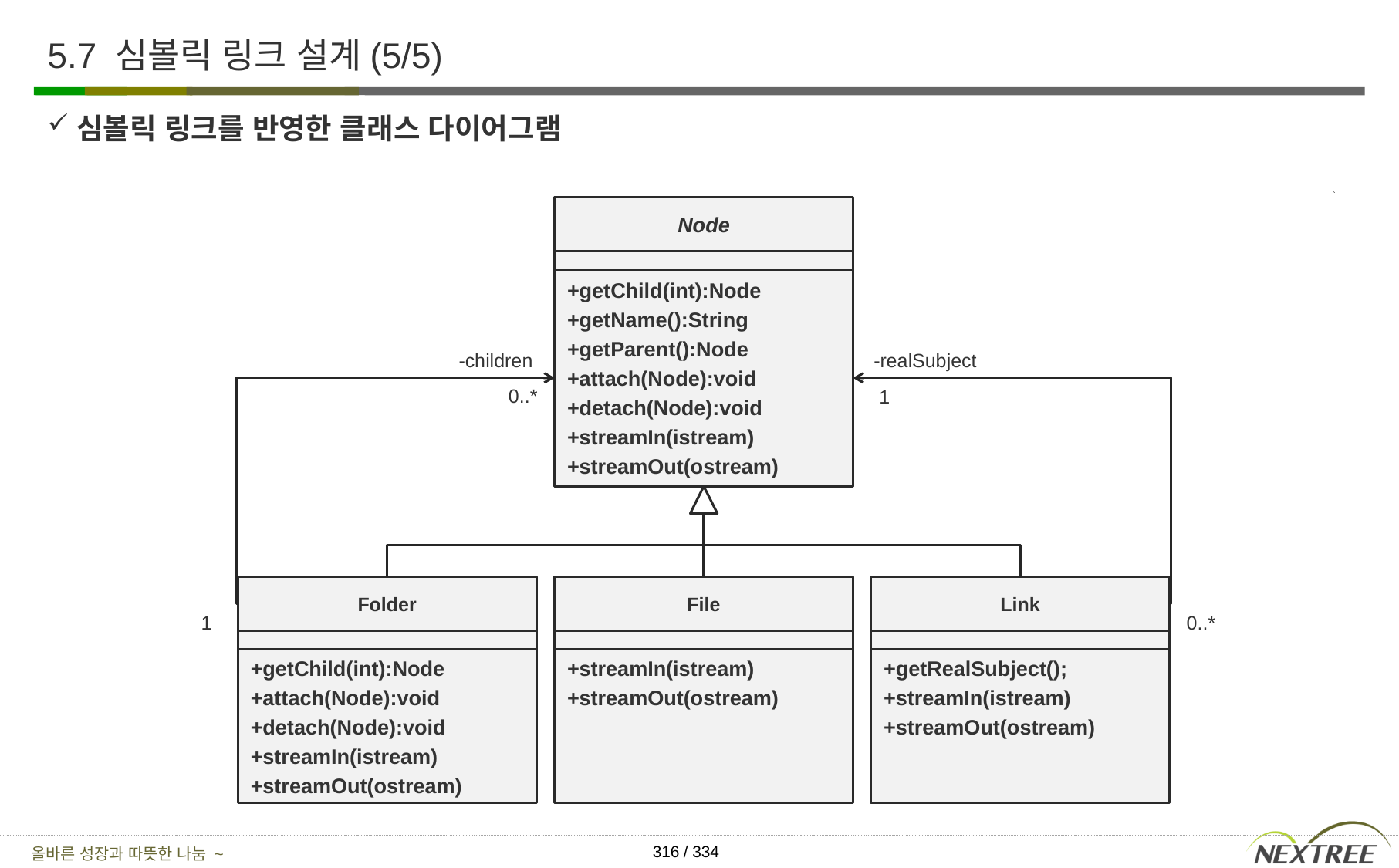

# 5.7 심볼릭 링크 설계(5/5)
심볼릭 링크를 반영한 클래스 다이어그램
Node

+getChild(int):Node
+getName():String
+getParent():Node
+attach(Node):void
+detach(Node):void
+streamIn(istream)
+streamOut(ostream)
-children
-realSubject
0..*
1

Folder
File
Link
1
0..*

+getChild(int):Node
+attach(Node):void
+detach(Node):void
+streamIn(istream)
+streamOut(ostream)
+streamIn(istream)
+streamOut(ostream)
+getRealSubject();
+streamIn(istream)
+streamOut(ostream)